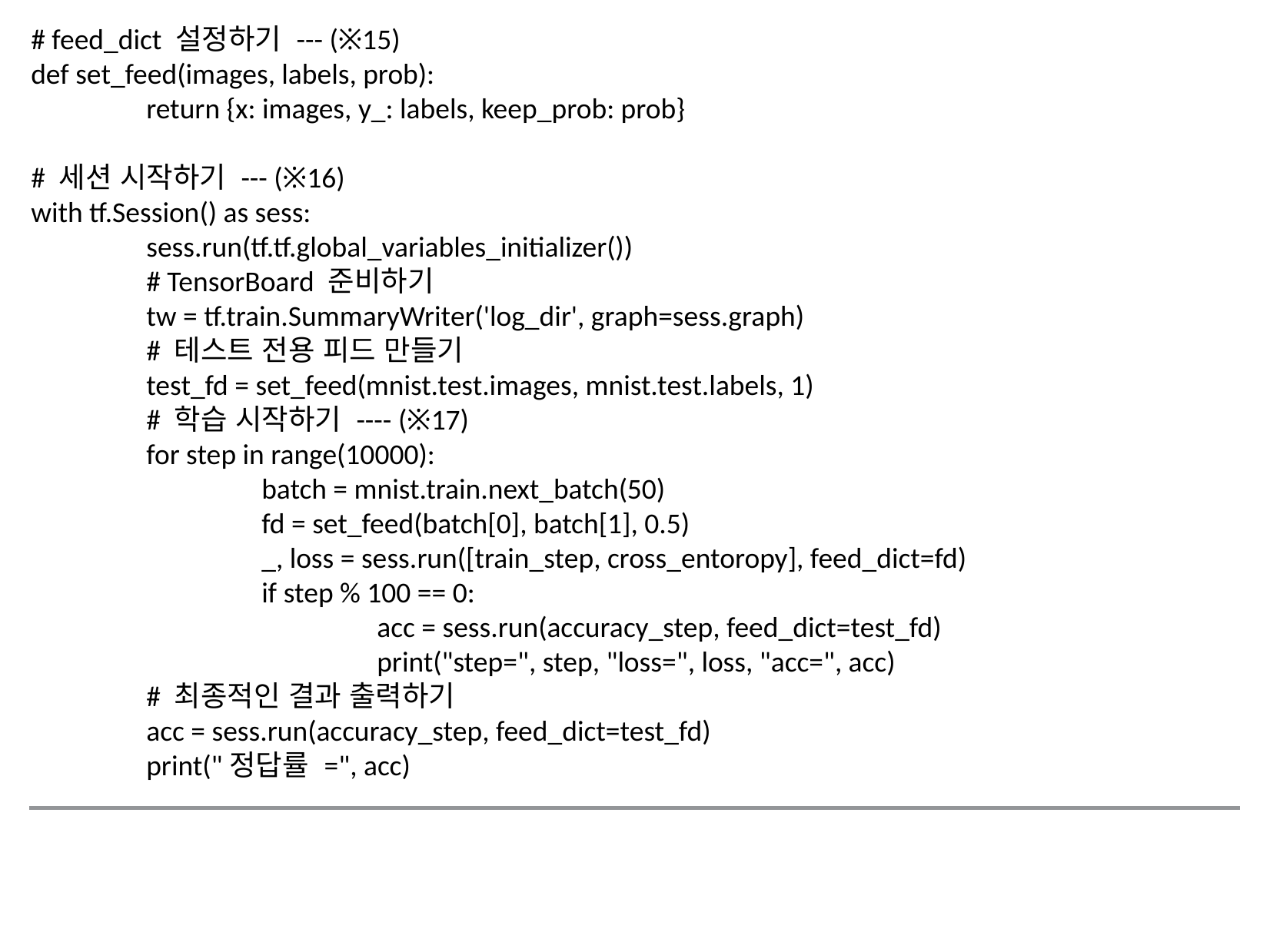

# feed_dict 설정하기 --- (※15)
def set_feed(images, labels, prob):
	return {x: images, y_: labels, keep_prob: prob}

# 세션 시작하기 --- (※16)
with tf.Session() as sess:
	sess.run(tf.tf.global_variables_initializer())
	# TensorBoard 준비하기
	tw = tf.train.SummaryWriter('log_dir', graph=sess.graph)
	# 테스트 전용 피드 만들기
	test_fd = set_feed(mnist.test.images, mnist.test.labels, 1)
	# 학습 시작하기 ---- (※17)
	for step in range(10000):
		batch = mnist.train.next_batch(50)
		fd = set_feed(batch[0], batch[1], 0.5)
		_, loss = sess.run([train_step, cross_entoropy], feed_dict=fd)
		if step % 100 == 0:
			acc = sess.run(accuracy_step, feed_dict=test_fd)
			print("step=", step, "loss=", loss, "acc=", acc)
	# 최종적인 결과 출력하기
	acc = sess.run(accuracy_step, feed_dict=test_fd)
	print("정답률 =", acc)